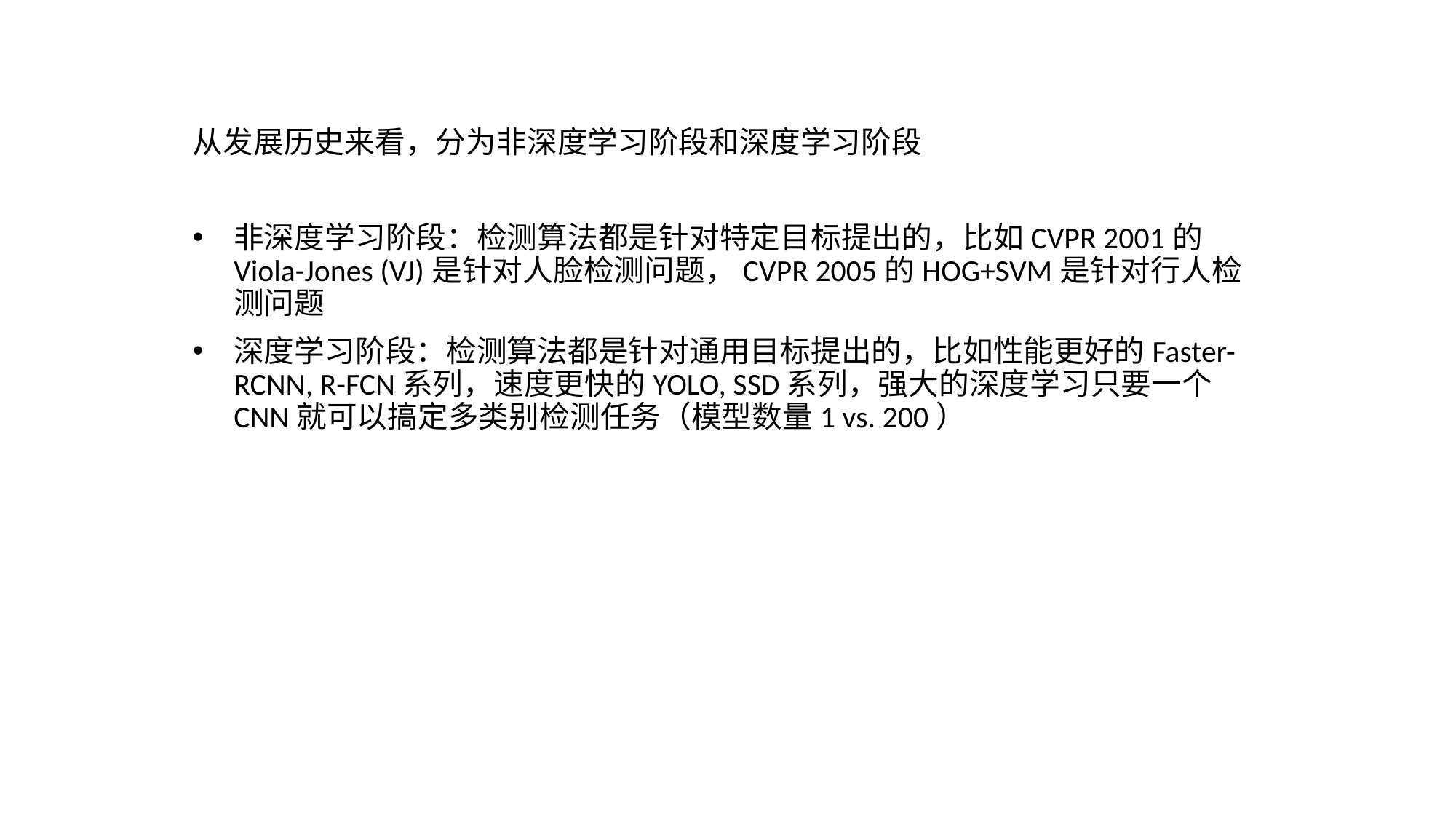

从发展历史来看，分为非深度学习阶段和深度学习阶段

非深度学习阶段：检测算法都是针对特定目标提出的，比如CVPR 2001的Viola-Jones (VJ)是针对人脸检测问题，CVPR 2005的HOG+SVM是针对行人检测问题
深度学习阶段：检测算法都是针对通用目标提出的，比如性能更好的Faster-RCNN, R-FCN系列，速度更快的YOLO, SSD系列，强大的深度学习只要一个CNN就可以搞定多类别检测任务（模型数量1 vs. 200）